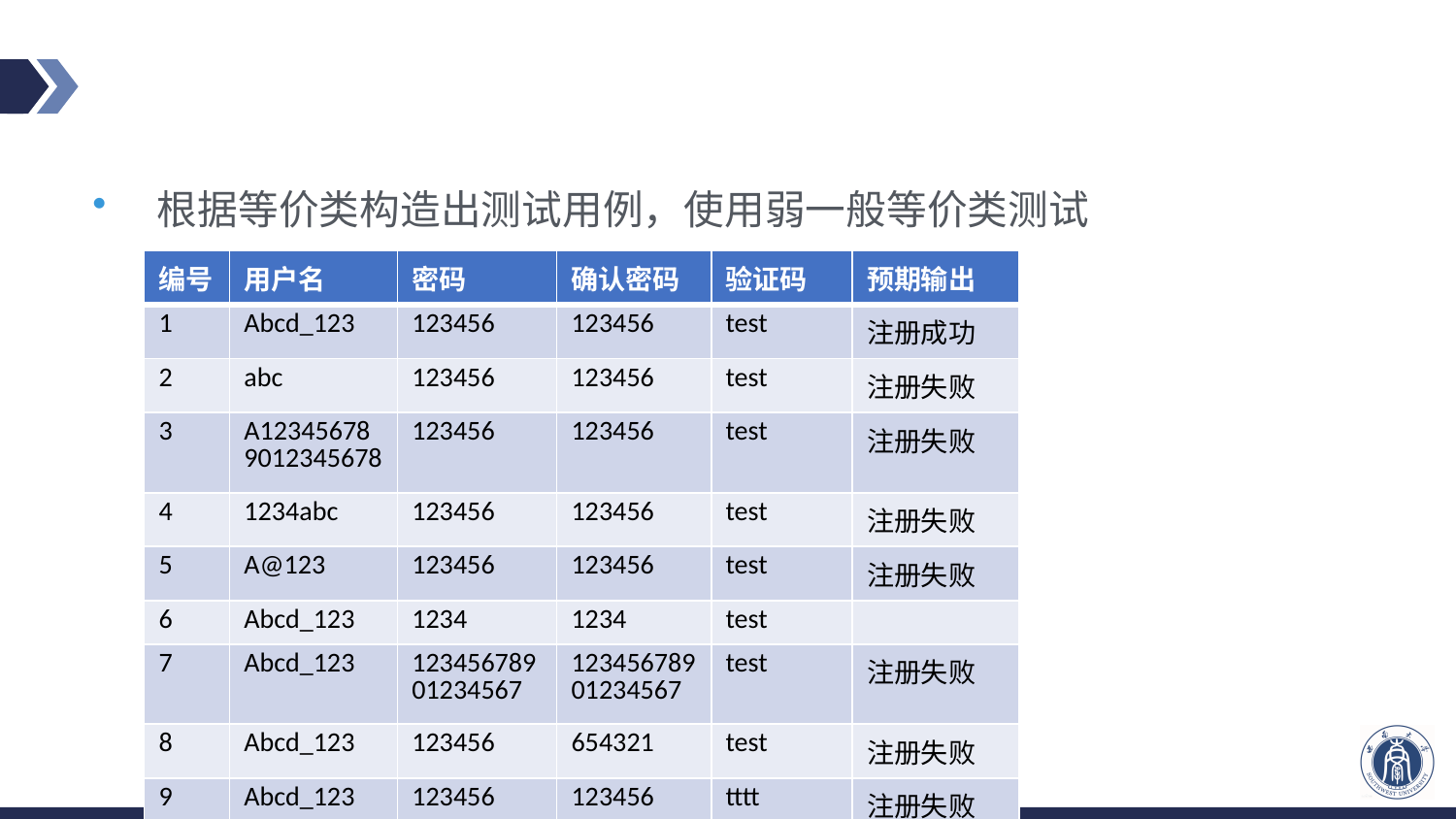

#
根据等价类构造出测试用例，使用弱一般等价类测试
| 编号 | 用户名 | 密码 | 确认密码 | 验证码 | 预期输出 |
| --- | --- | --- | --- | --- | --- |
| 1 | Abcd\_123 | 123456 | 123456 | test | 注册成功 |
| 2 | abc | 123456 | 123456 | test | 注册失败 |
| 3 | A123456789012345678 | 123456 | 123456 | test | 注册失败 |
| 4 | 1234abc | 123456 | 123456 | test | 注册失败 |
| 5 | A@123 | 123456 | 123456 | test | 注册失败 |
| 6 | Abcd\_123 | 1234 | 1234 | test |  |
| 7 | Abcd\_123 | 12345678901234567 | 12345678901234567 | test | 注册失败 |
| 8 | Abcd\_123 | 123456 | 654321 | test | 注册失败 |
| 9 | Abcd\_123 | 123456 | 123456 | tttt | 注册失败 |